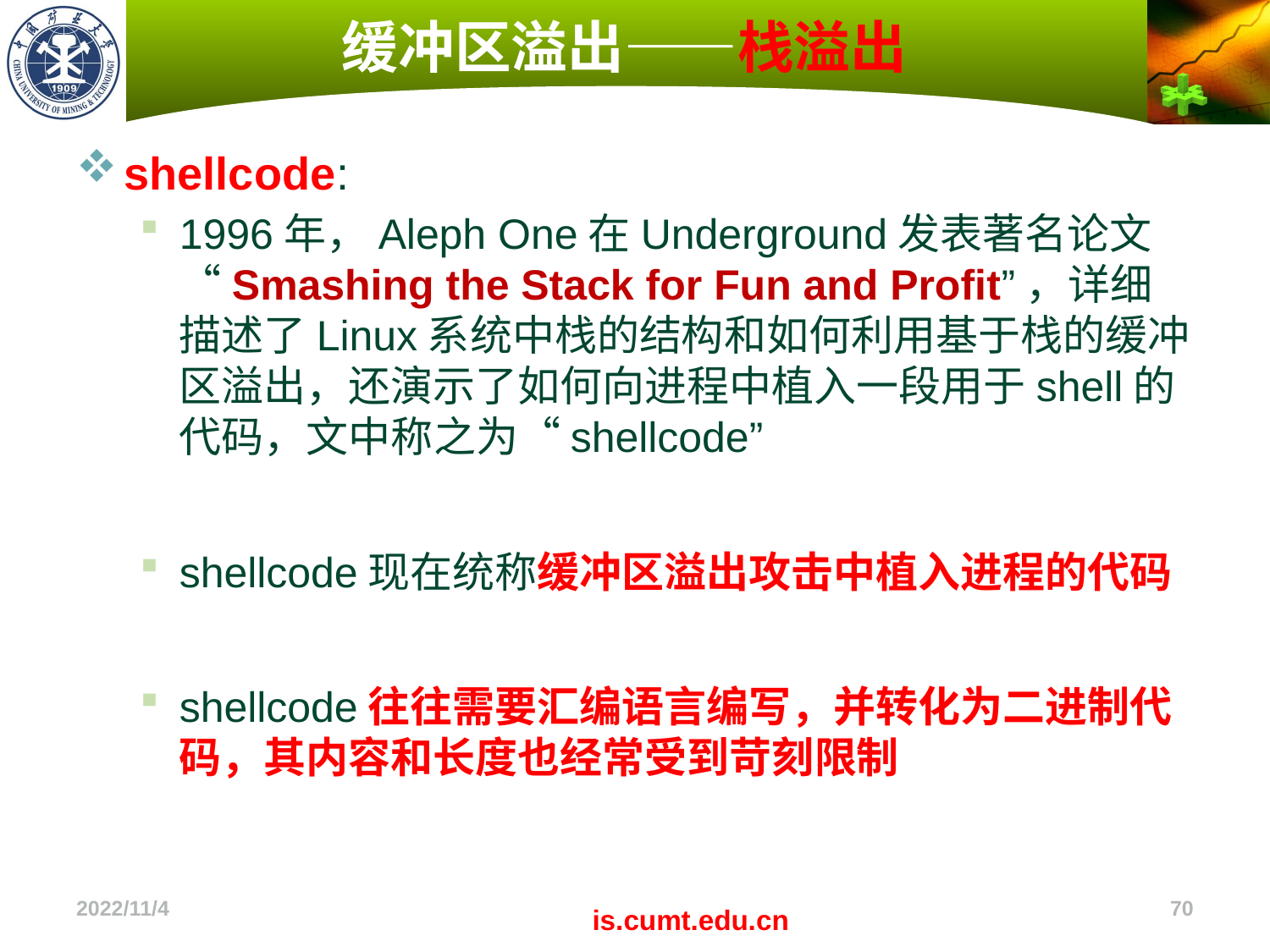

# 缓冲区溢出——栈溢出
shellcode:
1996年，Aleph One在Underground发表著名论文“Smashing the Stack for Fun and Profit”，详细描述了Linux系统中栈的结构和如何利用基于栈的缓冲区溢出，还演示了如何向进程中植入一段用于shell的代码，文中称之为“shellcode”

shellcode现在统称缓冲区溢出攻击中植入进程的代码

shellcode往往需要汇编语言编写，并转化为二进制代码，其内容和长度也经常受到苛刻限制
2022/11/4
70
is.cumt.edu.cn